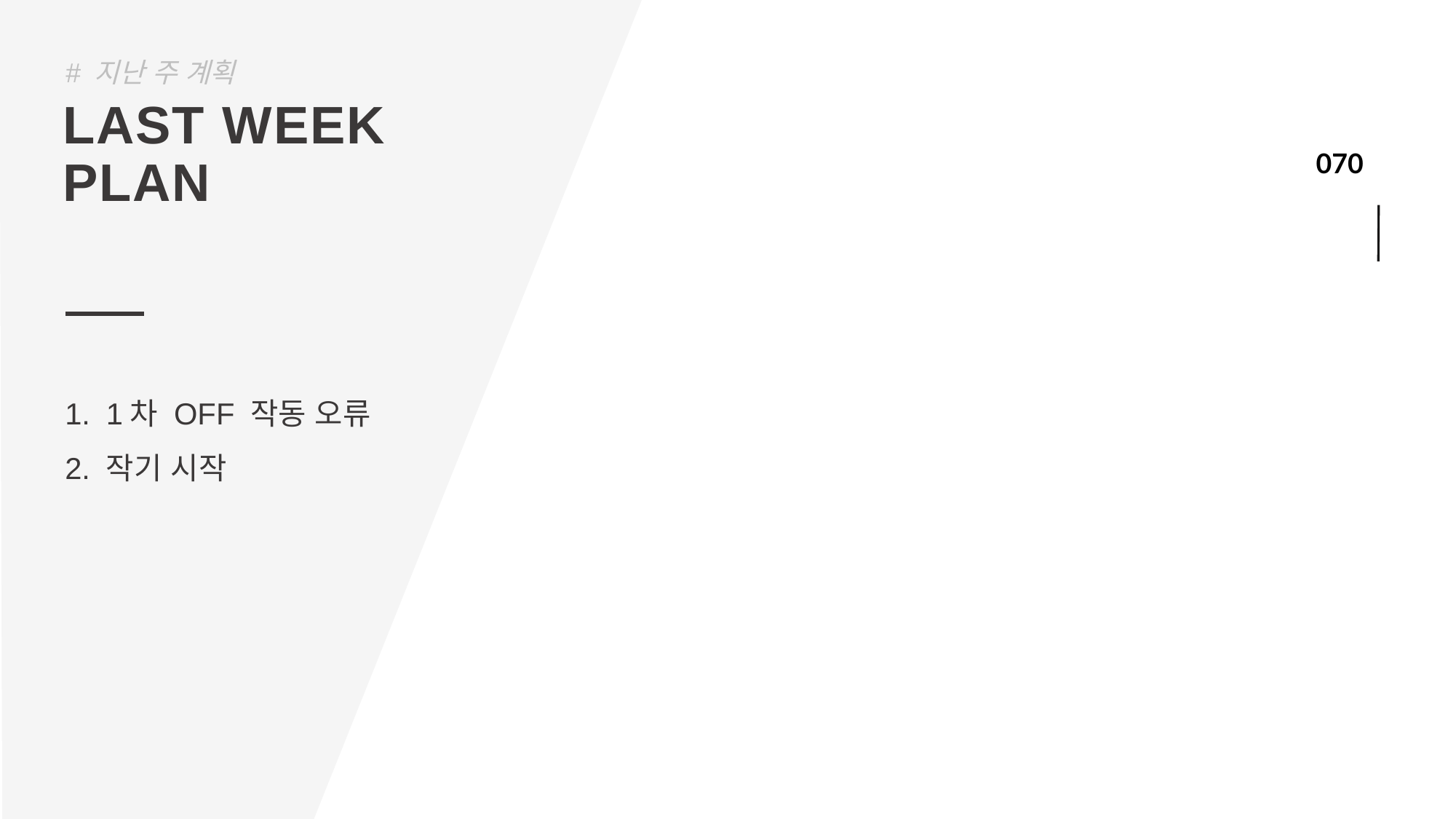

# 지난 주 계획
LAST WEEK
PLAN
1차 OFF 작동 오류
작기 시작